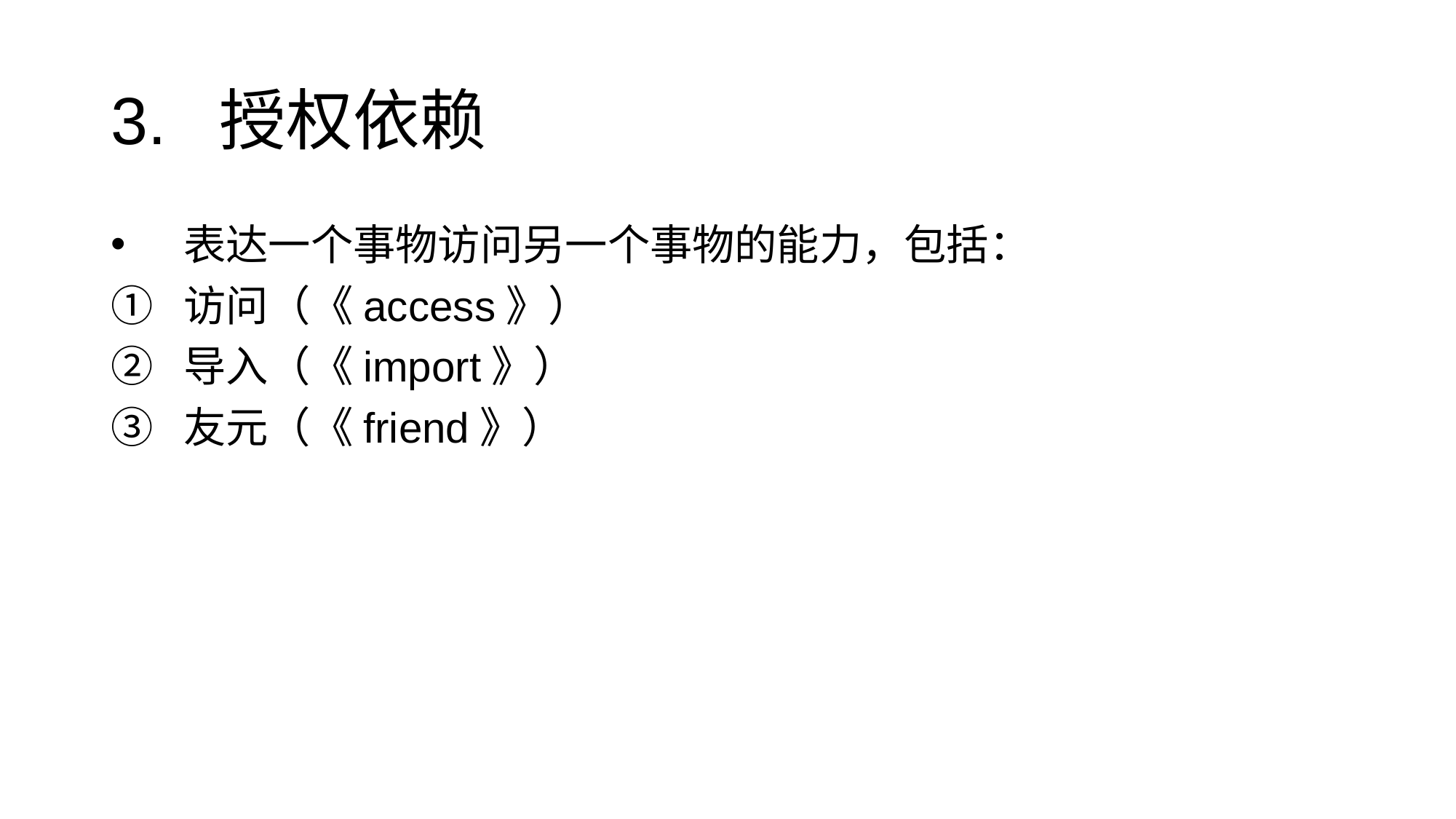

# 3.  授权依赖
表达一个事物访问另一个事物的能力，包括：
访问（《access》）
导入（《import》）
友元（《friend》）